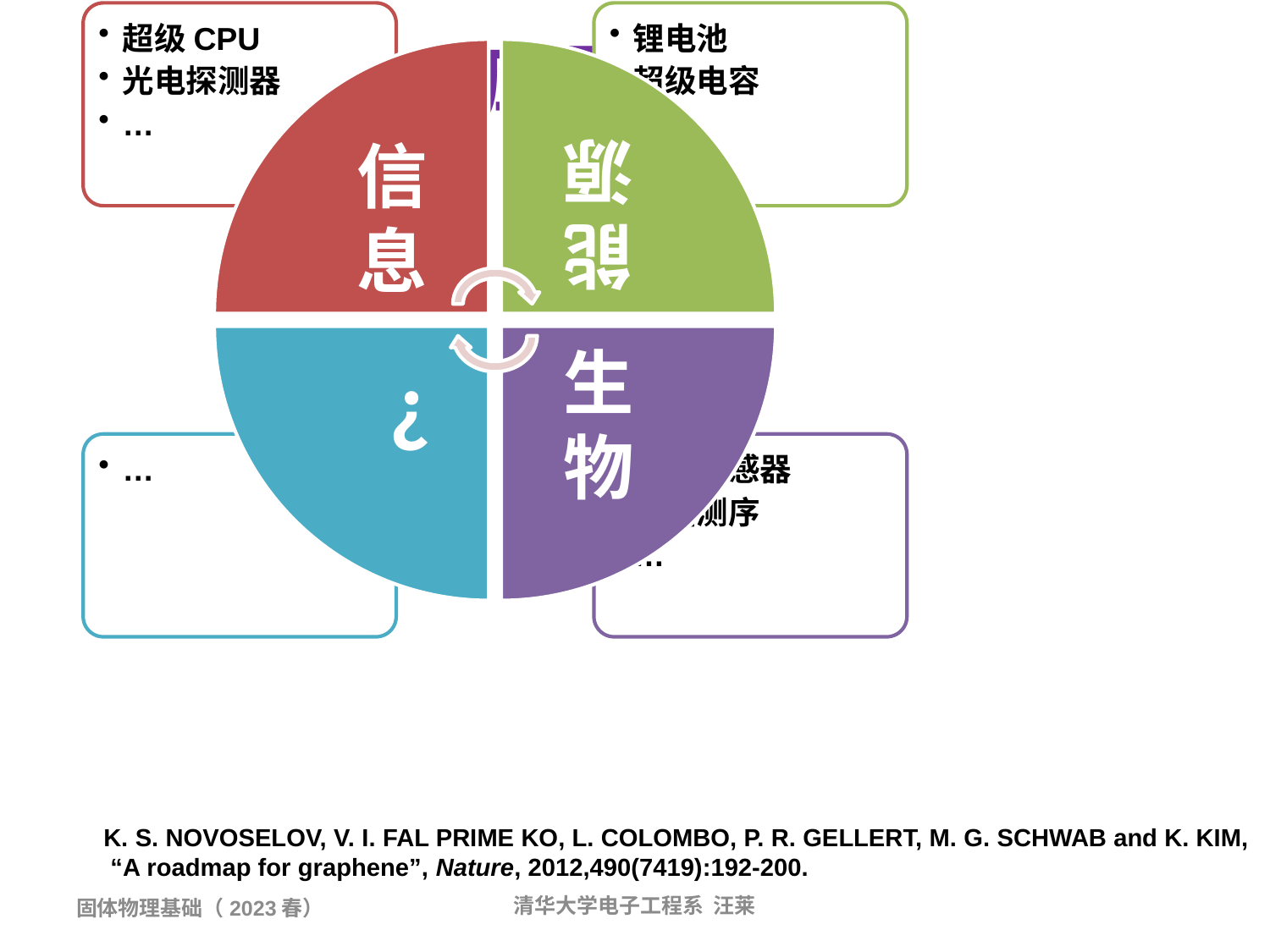

# 应用前景
超级CPU
光电探测器
…
锂电池
超级电容
…
生物传感器
基因测序
…
…
信息
能源
生物
？
K. S. NOVOSELOV, V. I. FAL PRIME KO, L. COLOMBO, P. R. GELLERT, M. G. SCHWAB and K. KIM,
 “A roadmap for graphene”, Nature, 2012,490(7419):192-200.
固体物理基础（2023春）
清华大学电子工程系  汪莱
23